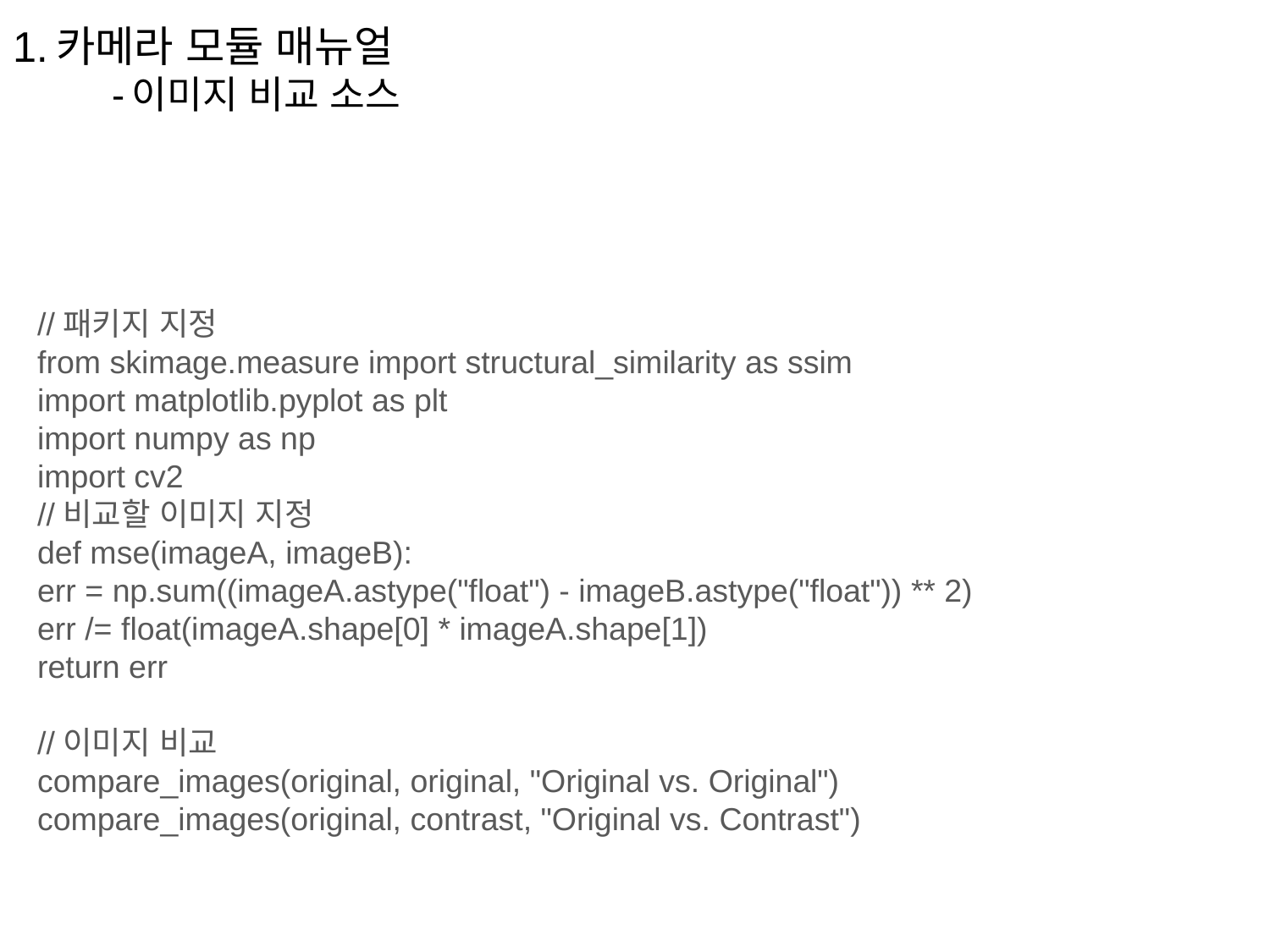

# 1.카메라 모듈 매뉴얼 -이미지 비교 소스

//패키지 지정
from skimage.measure import structural_similarity as ssim
import matplotlib.pyplot as plt
import numpy as np
import cv2
//비교할 이미지 지정
def mse(imageA, imageB):
err = np.sum((imageA.astype("float") - imageB.astype("float")) ** 2)
err /= float(imageA.shape[0] * imageA.shape[1])
return err

//이미지 비교
compare_images(original, original, "Original vs. Original")
compare_images(original, contrast, "Original vs. Contrast")